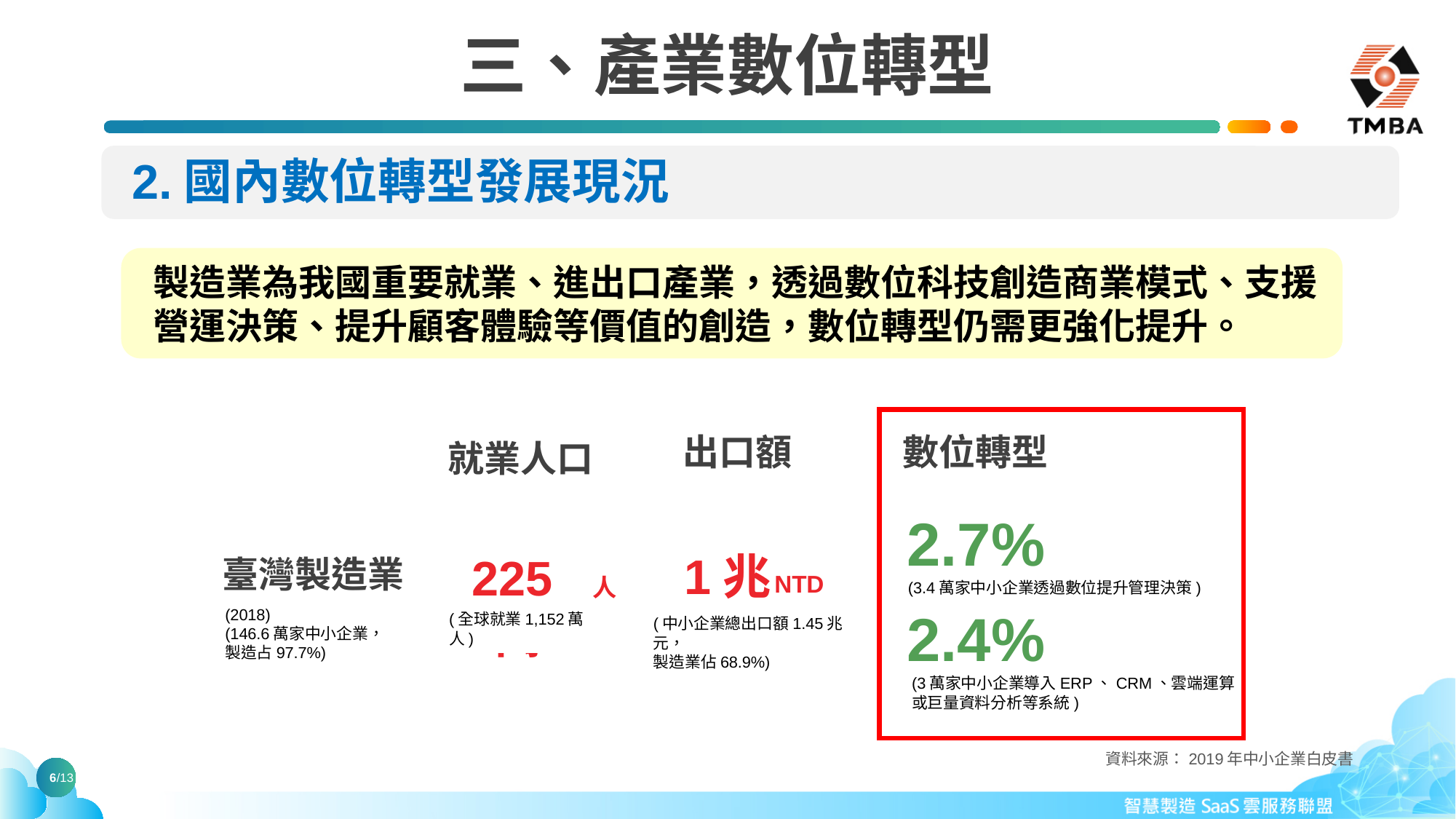

三、產業數位轉型
2.國內數位轉型發展現況

製造業為我國重要就業、進出口產業，透過數位科技創造商業模式、支援營運決策、提升顧客體驗等價值的創造，數位轉型仍需更強化提升。

出口額
數位轉型
就業人口
2.7%
1兆
225萬
臺灣製造業
NTD
人
(3.4萬家中小企業透過數位提升管理決策)
2.4%
(2018)
(146.6萬家中小企業，製造占97.7%)
(2018)
(146.6萬家中小企業，製造占97.7%)
(全球就業1,152萬人)
(中小企業總出口額1.45兆元，
製造業佔68.9%)
(3萬家中小企業導入ERP、CRM、雲端運算或巨量資料分析等系統)
資料來源：2019年中小企業白皮書
6